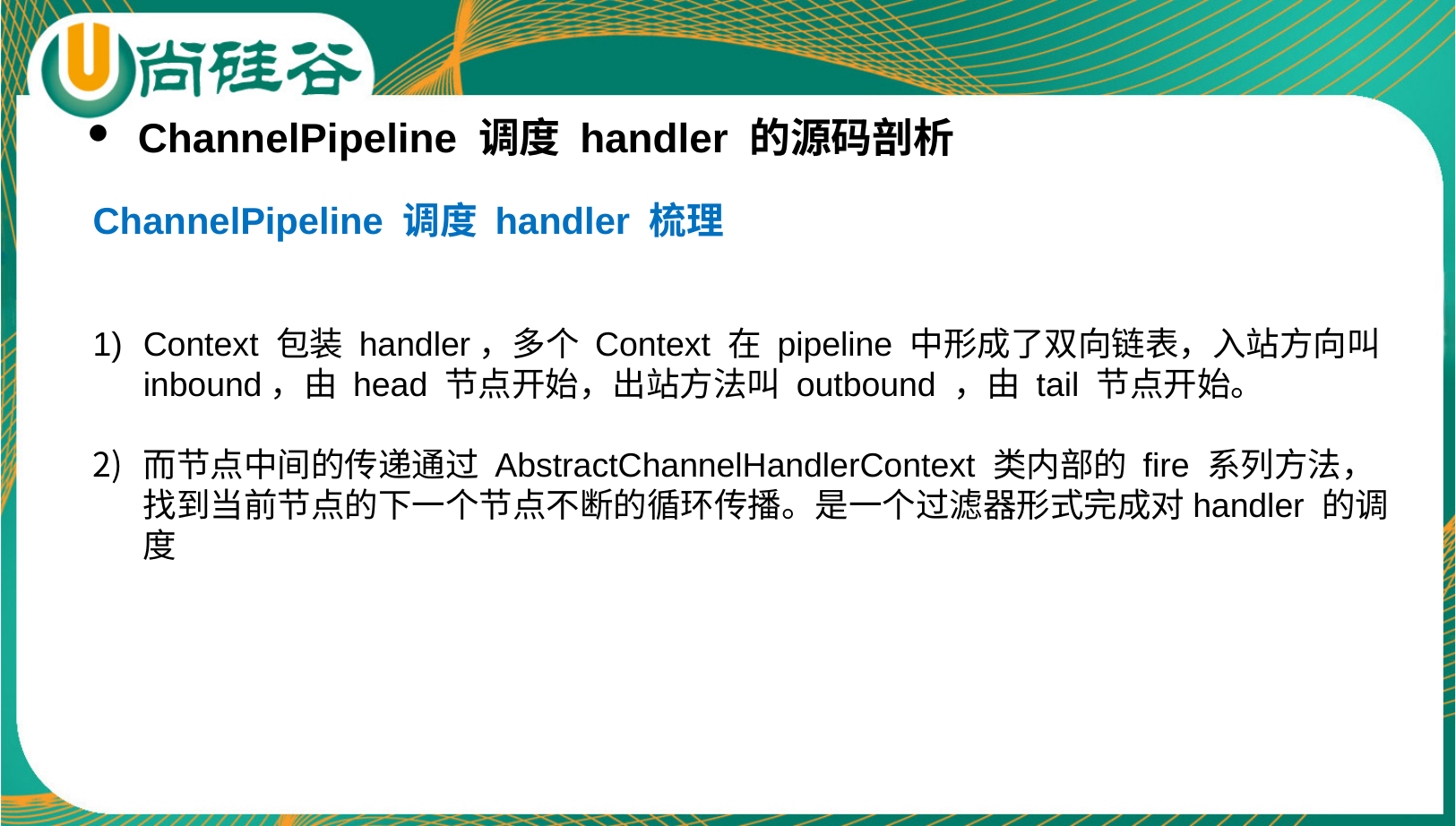

ChannelPipeline 调度 handler 的源码剖析
ChannelPipeline 调度 handler 梳理

Context 包装 handler，多个 Context 在 pipeline 中形成了双向链表，入站方向叫 inbound，由 head 节点开始，出站方法叫 outbound ，由 tail 节点开始。

而节点中间的传递通过 AbstractChannelHandlerContext 类内部的 fire 系列方法，找到当前节点的下一个节点不断的循环传播。是一个过滤器形式完成对handler 的调度